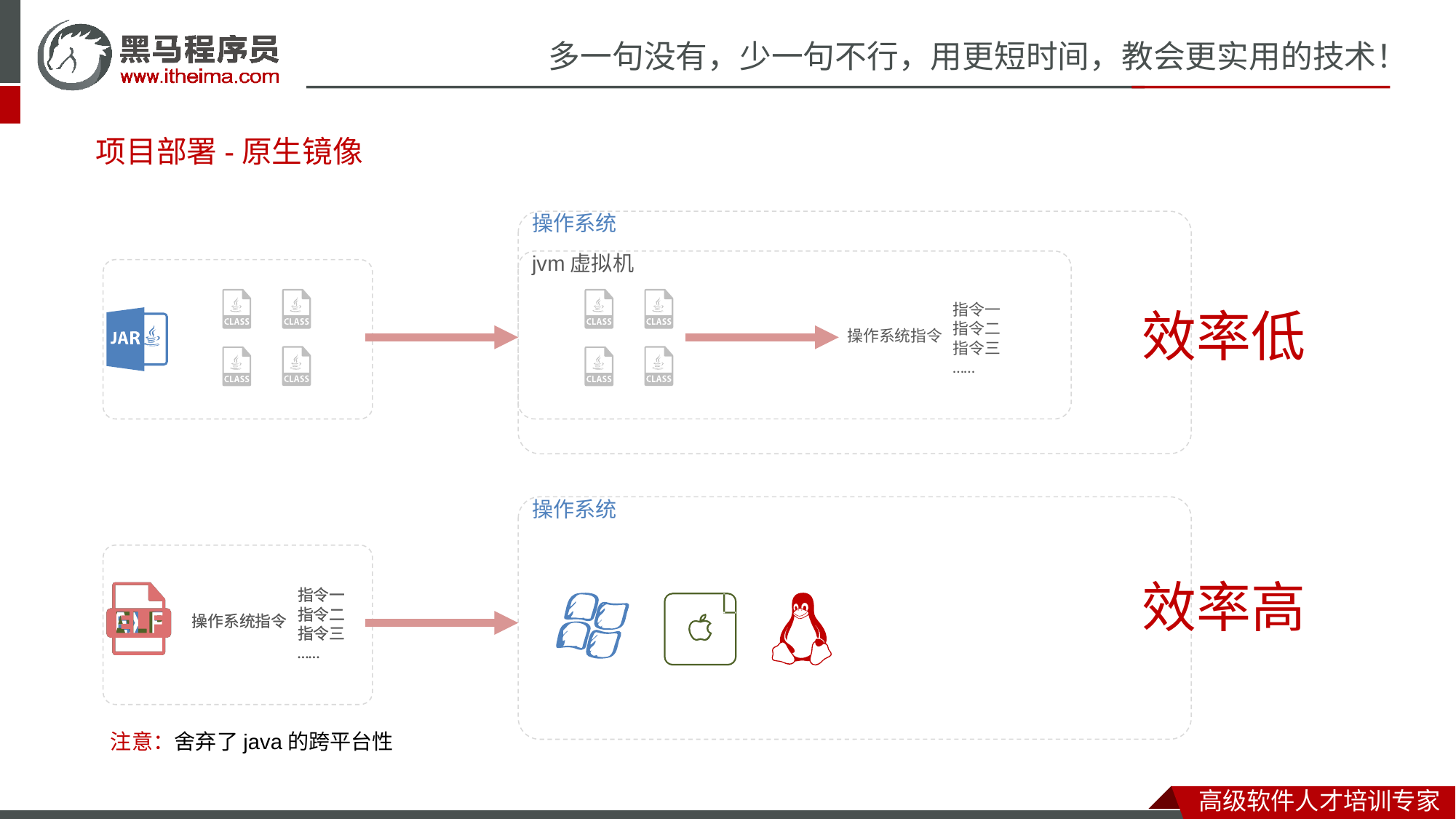

# 项目部署-原生镜像
操作系统

jvm虚拟机

指令一
指令二
指令三
……
操作系统指令
效率低

操作系统

效率高
指令一
指令二
指令三
……
操作系统指令
指令一
指令二
指令三
……
操作系统指令

注意：舍弃了java的跨平台性